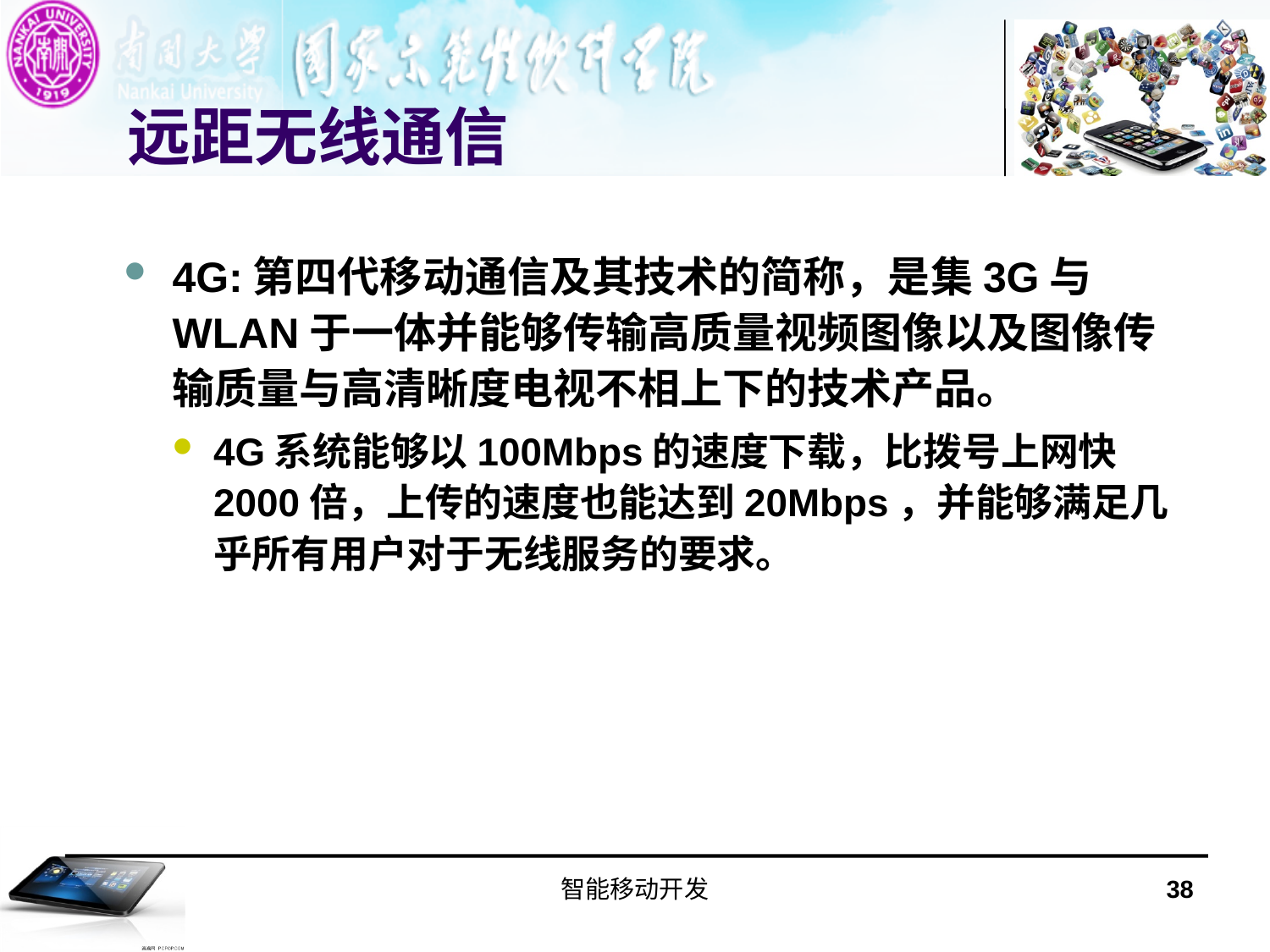

# 远距无线通信
4G:第四代移动通信及其技术的简称，是集3G与WLAN于一体并能够传输高质量视频图像以及图像传输质量与高清晰度电视不相上下的技术产品。
4G系统能够以100Mbps的速度下载，比拨号上网快2000倍，上传的速度也能达到20Mbps，并能够满足几乎所有用户对于无线服务的要求。

智能移动开发
38